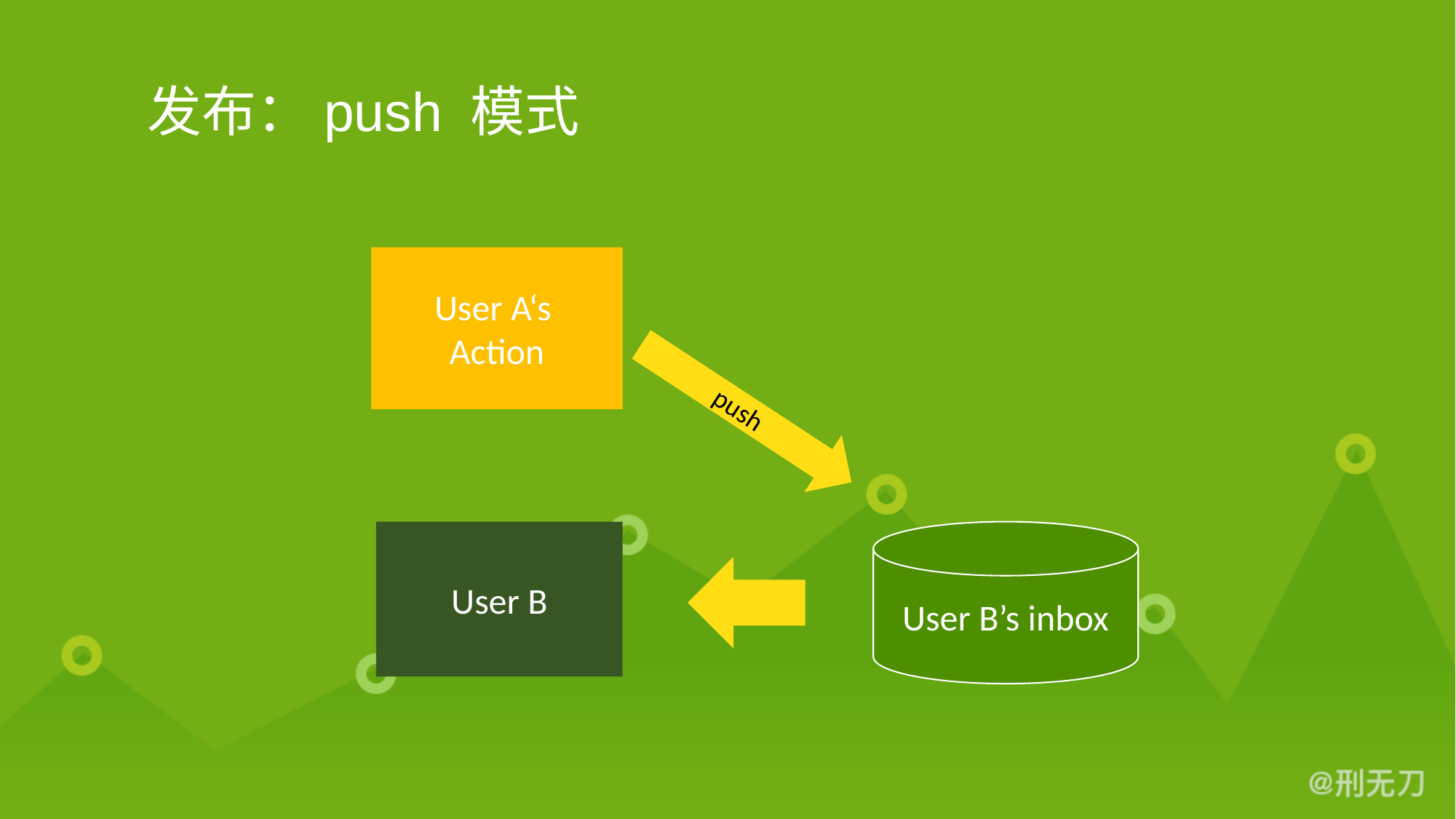

# 发布：push 模式
User A‘s
Action
push
User B
User B’s inbox